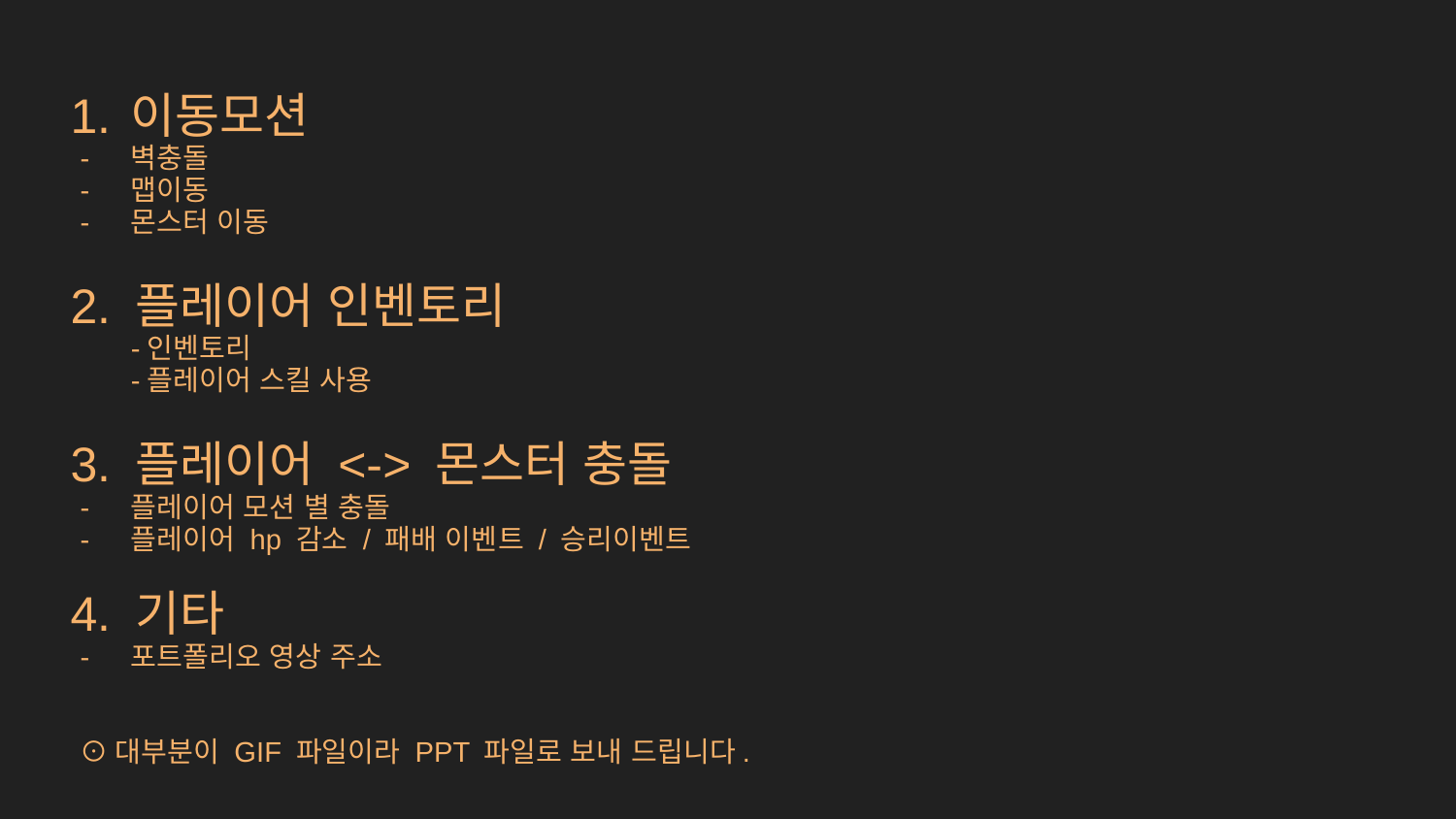

이동모션
벽충돌
맵이동
몬스터 이동

2. 플레이어 인벤토리
-인벤토리
-플레이어 스킬 사용

3. 플레이어 <-> 몬스터 충돌
플레이어 모션 별 충돌
플레이어 hp 감소 / 패배 이벤트 / 승리이벤트

4. 기타
포트폴리오 영상 주소

⊙대부분이 GIF 파일이라 PPT 파일로 보내 드립니다.